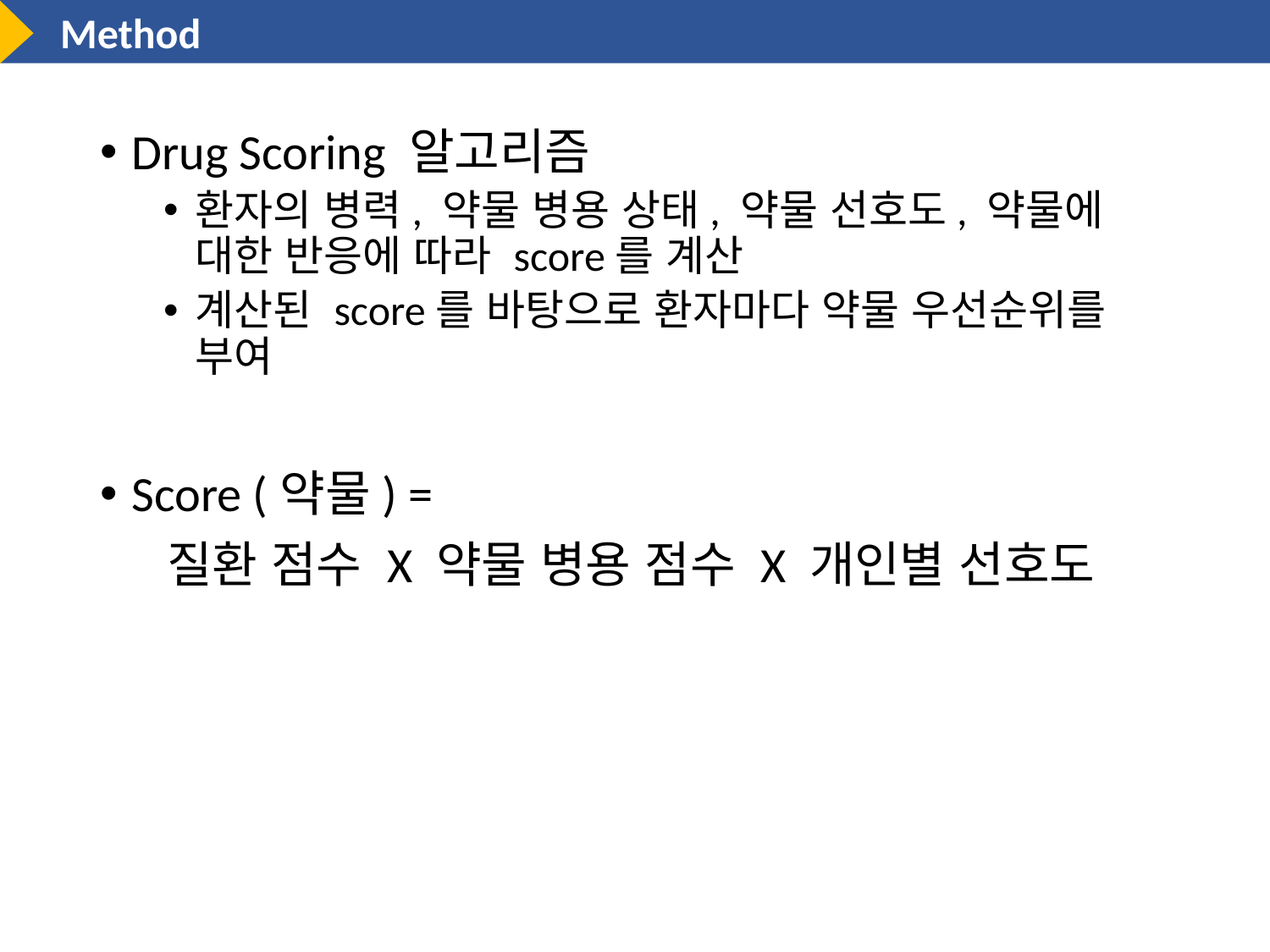

Method

Drug Scoring 알고리즘
환자의 병력, 약물 병용 상태, 약물 선호도, 약물에 대한 반응에 따라 score를 계산
계산된 score를 바탕으로 환자마다 약물 우선순위를 부여

Score (약물) =
    질환 점수 X 약물 병용 점수 X 개인별 선호도